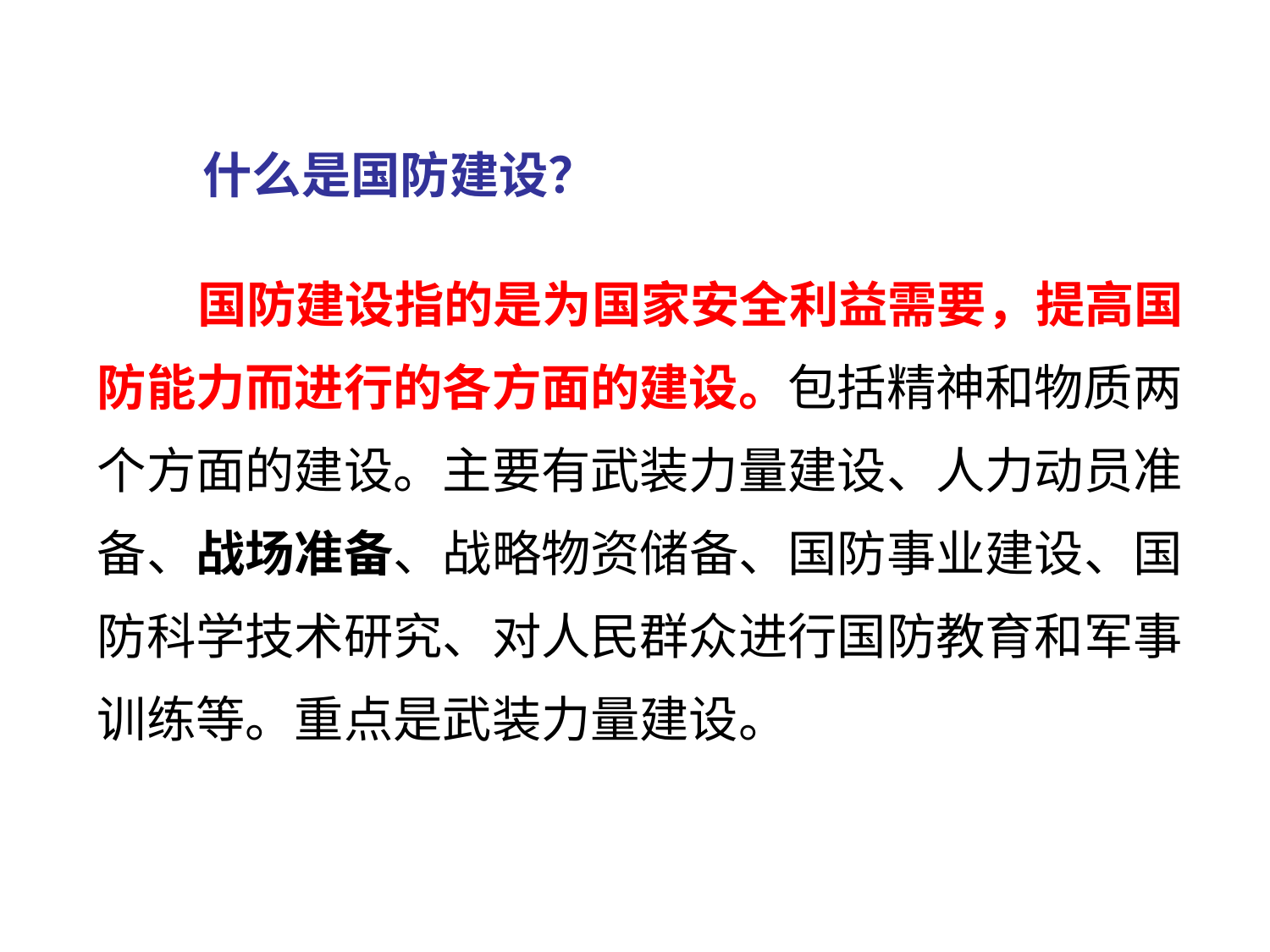

什么是国防建设？
什么是国防建设？
        国防建设指的是为国家安全利益需要，提高国防能力而进行的各方面的建设。包括精神和物质两个方面的建设。主要有武装力量建设、人力动员准备、战场准备、战略物资储备、国防事业建设、国防科学技术研究、对人民群众进行国防教育和军事训练等。重点是武装力量建设。